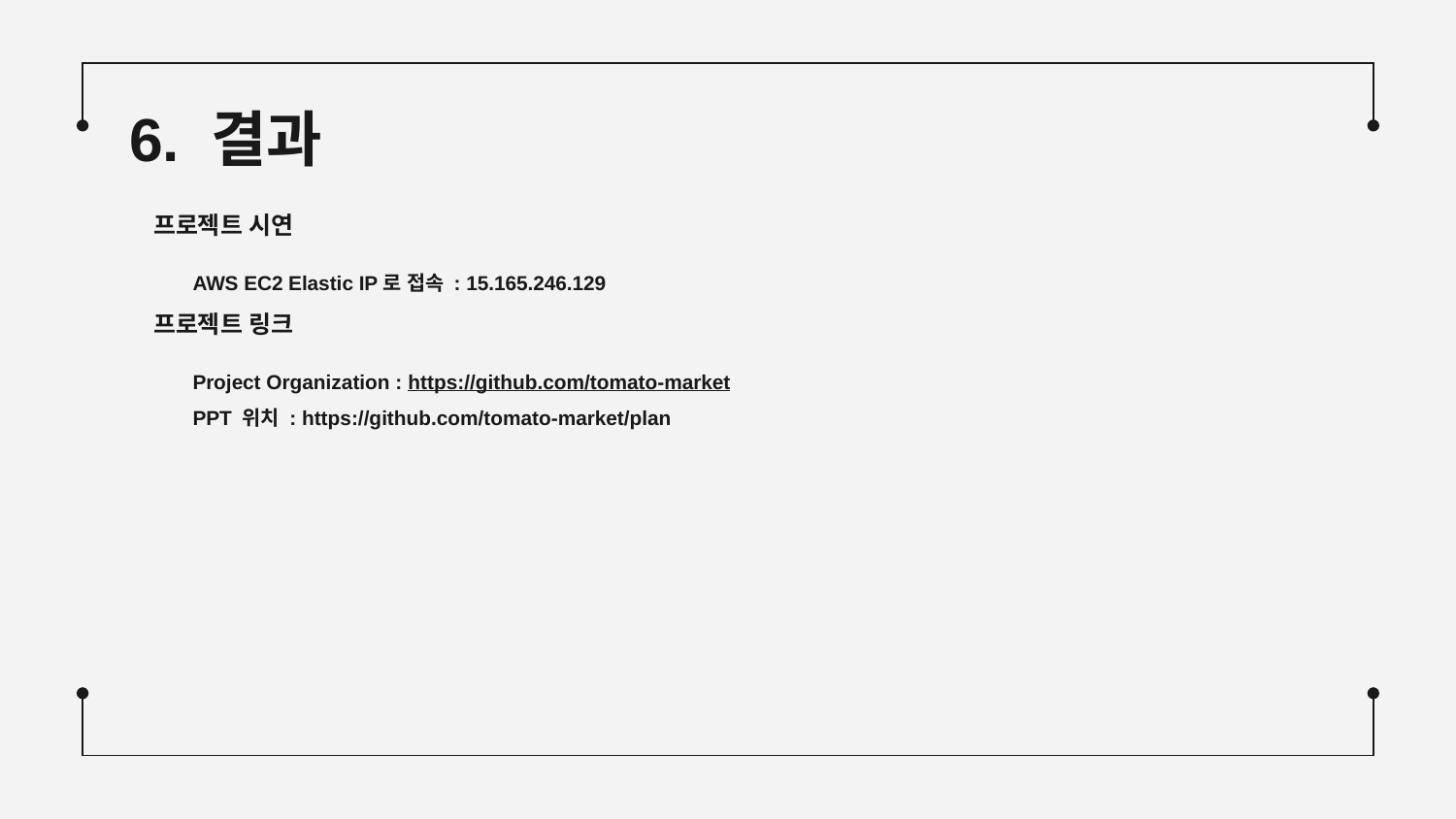

# 6. 결과
프로젝트 시연
AWS EC2 Elastic IP로 접속 : 15.165.246.129
프로젝트 링크
Project Organization : https://github.com/tomato-market
PPT 위치 : https://github.com/tomato-market/plan